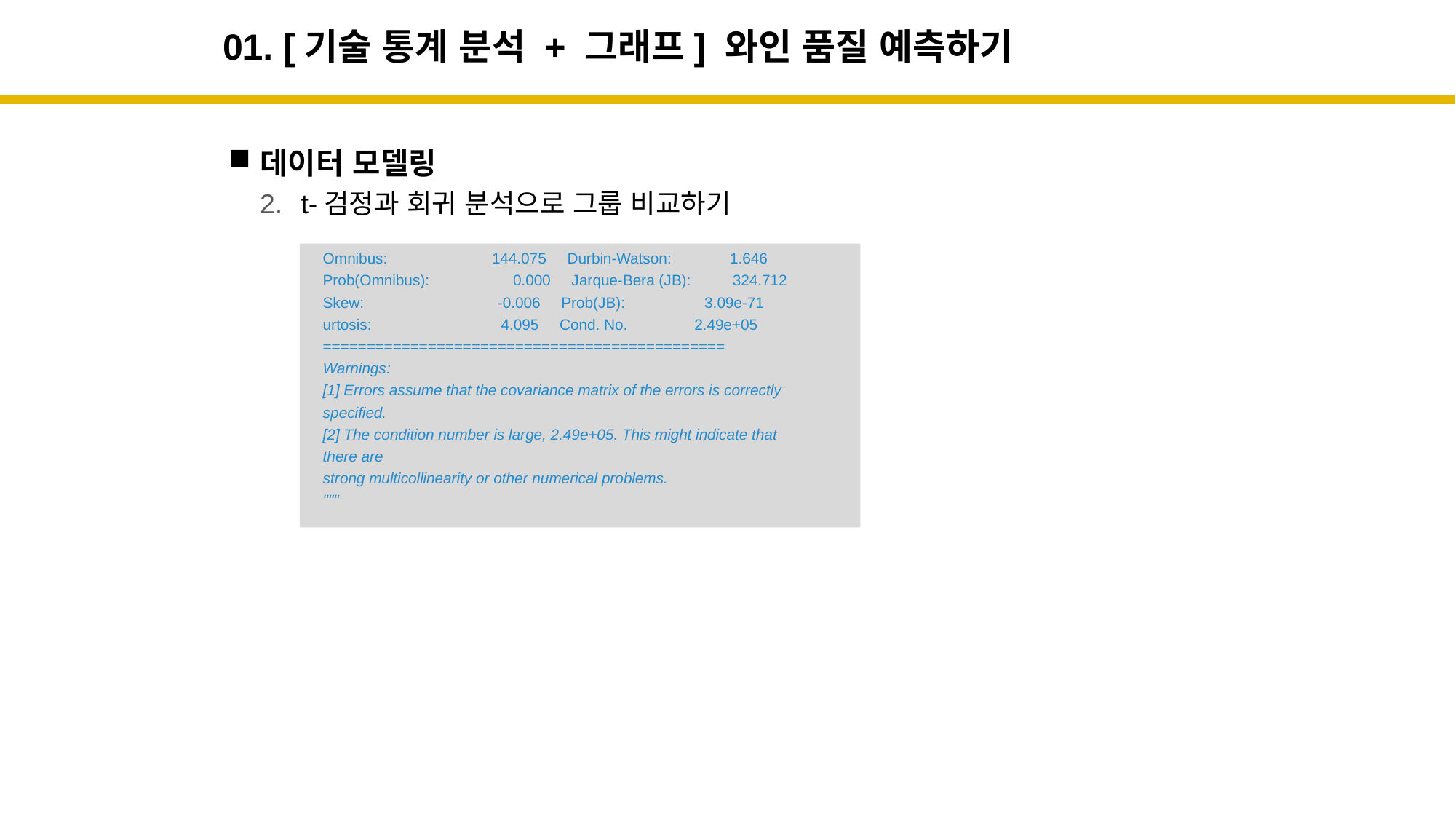

# 01. [기술 통계 분석 + 그래프] 와인 품질 예측하기
데이터 모델링
t-검정과 회귀 분석으로 그룹 비교하기

    Omnibus:                         144.075     Durbin-Watson:              1.646
    Prob(Omnibus):                    0.000     Jarque-Bera (JB):          324.712
    Skew:                                -0.006     Prob(JB):                   3.09e-71
    urtosis:                               4.095     Cond. No.                2.49e+05
    ==============================================
    Warnings:
    [1] Errors assume that the covariance matrix of the errors is correctly
    specified.
    [2] The condition number is large, 2.49e+05. This might indicate that
    there are
    strong multicollinearity or other numerical problems.
    """